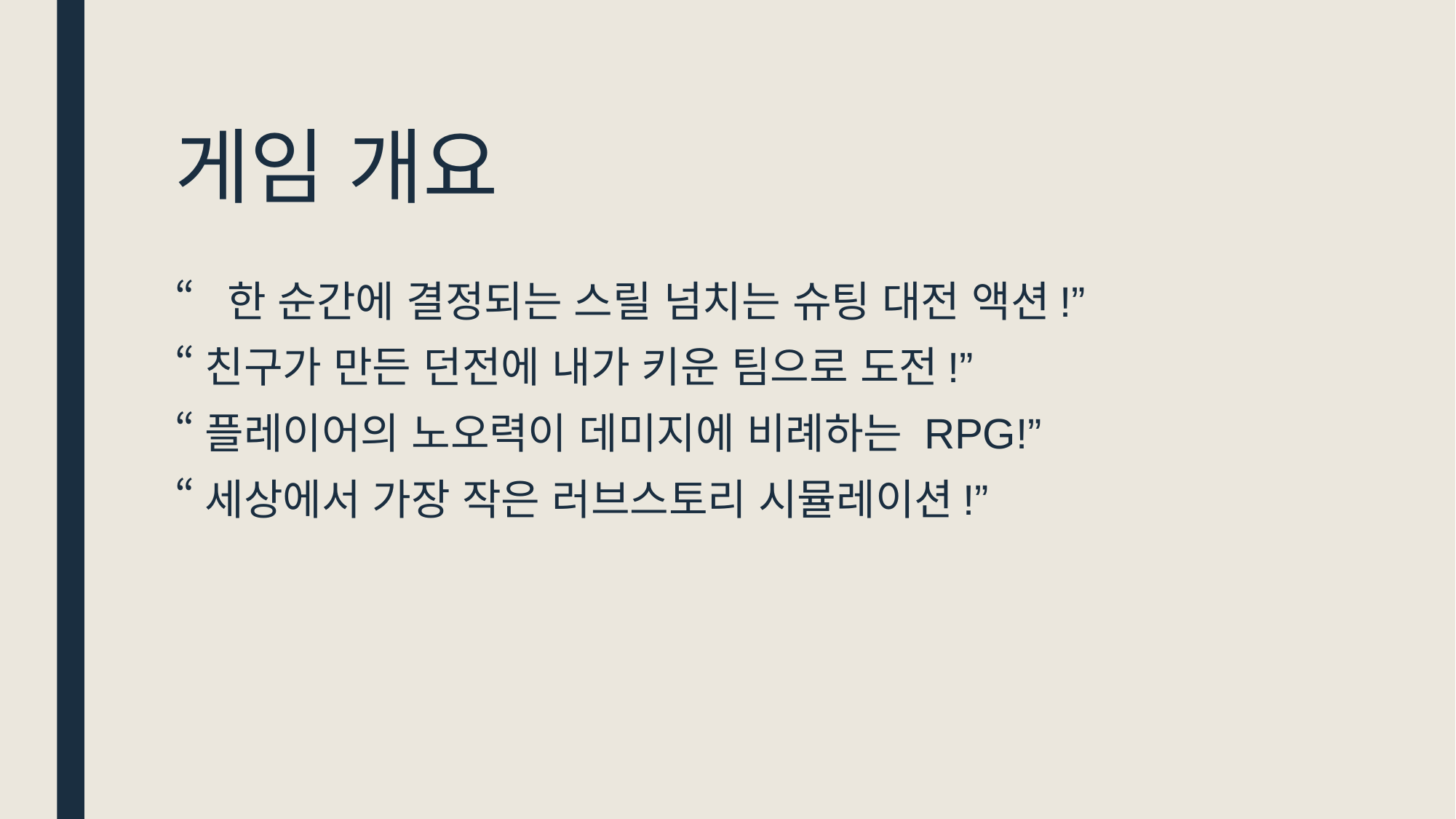

# 게임 개요
“한 순간에 결정되는 스릴 넘치는 슈팅 대전 액션!”
“친구가 만든 던전에 내가 키운 팀으로 도전!”
“플레이어의 노오력이 데미지에 비례하는 RPG!”
“세상에서 가장 작은 러브스토리 시뮬레이션!”